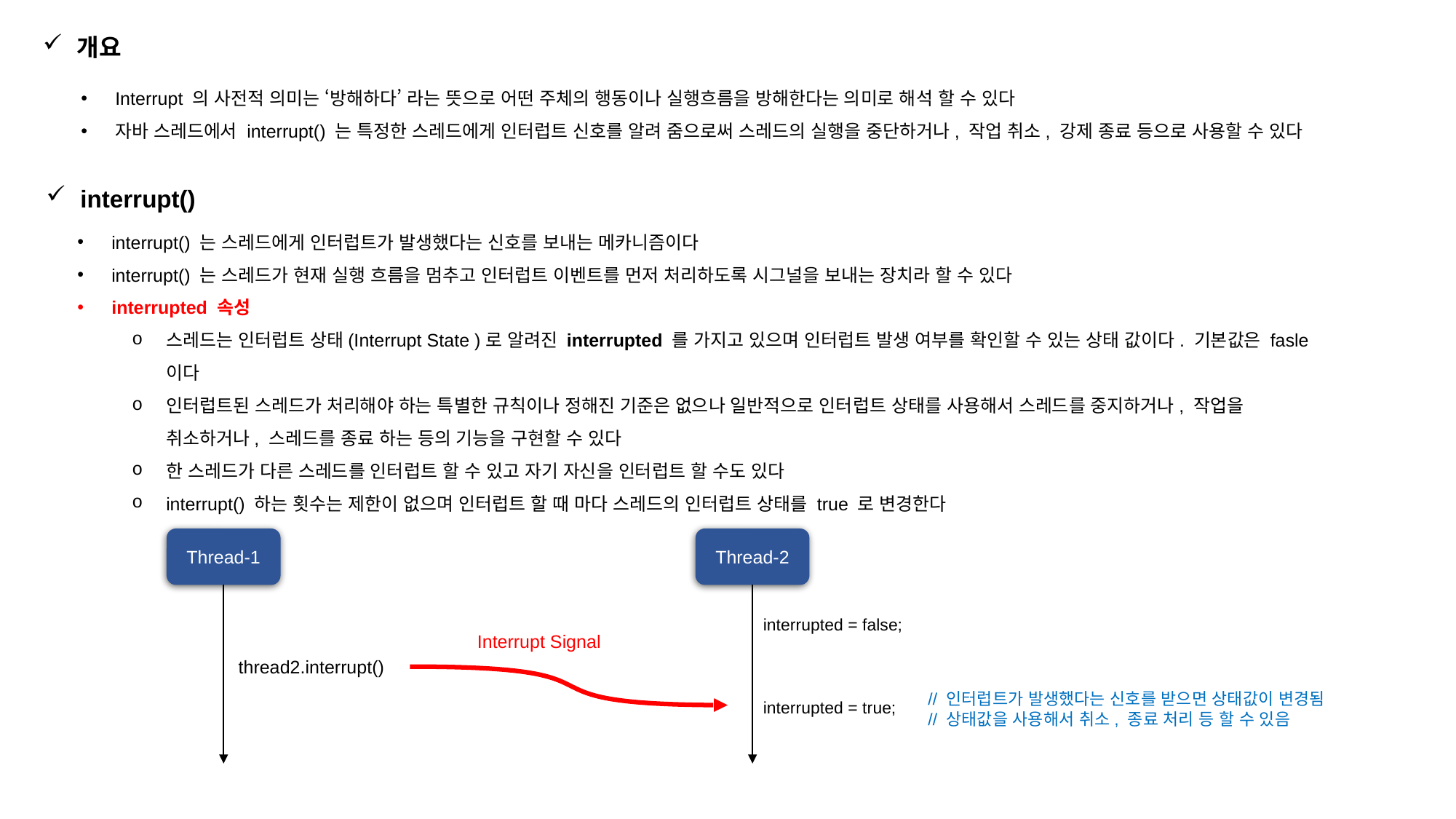

개요
Interrupt 의 사전적 의미는 ‘방해하다’ 라는 뜻으로 어떤 주체의 행동이나 실행흐름을 방해한다는 의미로 해석 할 수 있다
자바 스레드에서 interrupt() 는 특정한 스레드에게 인터럽트 신호를 알려 줌으로써 스레드의 실행을 중단하거나, 작업 취소, 강제 종료 등으로 사용할 수 있다
interrupt()
interrupt() 는 스레드에게 인터럽트가 발생했다는 신호를 보내는 메카니즘이다
interrupt() 는 스레드가 현재 실행 흐름을 멈추고 인터럽트 이벤트를 먼저 처리하도록 시그널을 보내는 장치라 할 수 있다
interrupted 속성
스레드는 인터럽트 상태(Interrupt State )로 알려진 interrupted 를 가지고 있으며 인터럽트 발생 여부를 확인할 수 있는 상태 값이다. 기본값은 fasle 이다
인터럽트된 스레드가 처리해야 하는 특별한 규칙이나 정해진 기준은 없으나 일반적으로 인터럽트 상태를 사용해서 스레드를 중지하거나, 작업을 취소하거나, 스레드를 종료 하는 등의 기능을 구현할 수 있다
한 스레드가 다른 스레드를 인터럽트 할 수 있고 자기 자신을 인터럽트 할 수도 있다
interrupt() 하는 횟수는 제한이 없으며 인터럽트 할 때 마다 스레드의 인터럽트 상태를 true 로 변경한다
Thread-1
Thread-2
interrupted = false;
Interrupt Signal
thread2.interrupt()
// 인터럽트가 발생했다는 신호를 받으면 상태값이 변경됨
// 상태값을 사용해서 취소, 종료 처리 등 할 수 있음
interrupted = true;